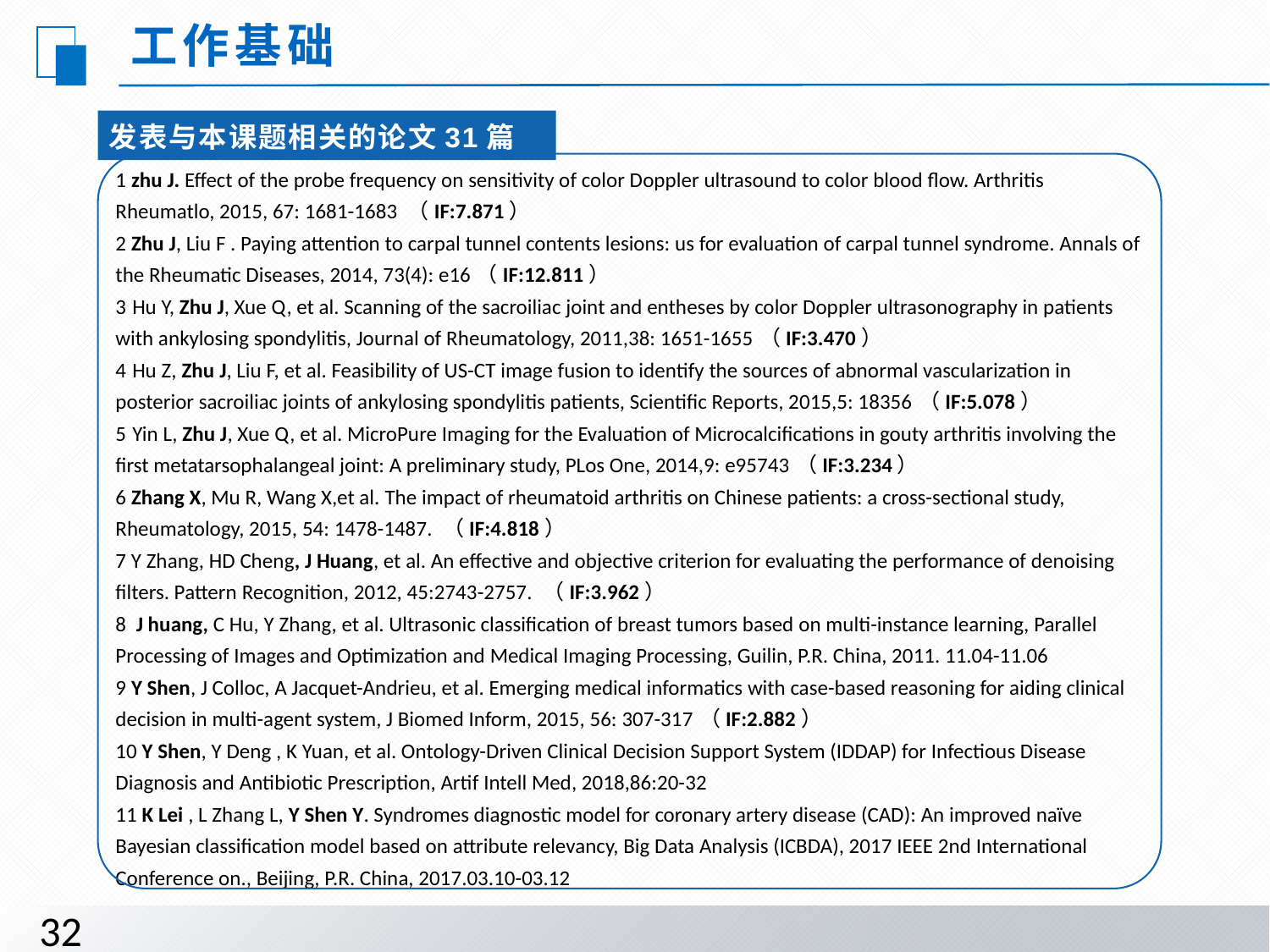

工作基础

发表与本课题相关的论文31篇
1 zhu J. Effect of the probe frequency on sensitivity of color Doppler ultrasound to color blood flow. Arthritis Rheumatlo, 2015, 67: 1681-1683 （IF:7.871）
2 Zhu J, Liu F . Paying attention to carpal tunnel contents lesions: us for evaluation of carpal tunnel syndrome. Annals of the Rheumatic Diseases, 2014, 73(4): e16（IF:12.811）
3 Hu Y, Zhu J, Xue Q, et al. Scanning of the sacroiliac joint and entheses by color Doppler ultrasonography in patients with ankylosing spondylitis, Journal of Rheumatology, 2011,38: 1651-1655（IF:3.470）
4 Hu Z, Zhu J, Liu F, et al. Feasibility of US-CT image fusion to identify the sources of abnormal vascularization in posterior sacroiliac joints of ankylosing spondylitis patients, Scientific Reports, 2015,5: 18356（IF:5.078）
5 Yin L, Zhu J, Xue Q, et al. MicroPure Imaging for the Evaluation of Microcalcifications in gouty arthritis involving the first metatarsophalangeal joint: A preliminary study, PLos One, 2014,9: e95743（IF:3.234）
6 Zhang X, Mu R, Wang X,et al. The impact of rheumatoid arthritis on Chinese patients: a cross-sectional study, Rheumatology, 2015, 54: 1478-1487. （IF:4.818）
7 Y Zhang, HD Cheng, J Huang, et al. An effective and objective criterion for evaluating the performance of denoising filters. Pattern Recognition, 2012, 45:2743-2757. （IF:3.962）
8  J huang, C Hu, Y Zhang, et al. Ultrasonic classification of breast tumors based on multi-instance learning, Parallel Processing of Images and Optimization and Medical Imaging Processing, Guilin, P.R. China, 2011. 11.04-11.06
9 Y Shen, J Colloc, A Jacquet-Andrieu, et al. Emerging medical informatics with case-based reasoning for aiding clinical decision in multi-agent system, J Biomed Inform, 2015, 56: 307-317（IF:2.882）
10 Y Shen, Y Deng , K Yuan, et al. Ontology-Driven Clinical Decision Support System (IDDAP) for Infectious Disease Diagnosis and Antibiotic Prescription, Artif Intell Med, 2018,86:20-32
11 K Lei , L Zhang L, Y Shen Y. Syndromes diagnostic model for coronary artery disease (CAD): An improved naïve Bayesian classification model based on attribute relevancy, Big Data Analysis (ICBDA), 2017 IEEE 2nd International Conference on., Beijing, P.R. China, 2017.03.10-03.12